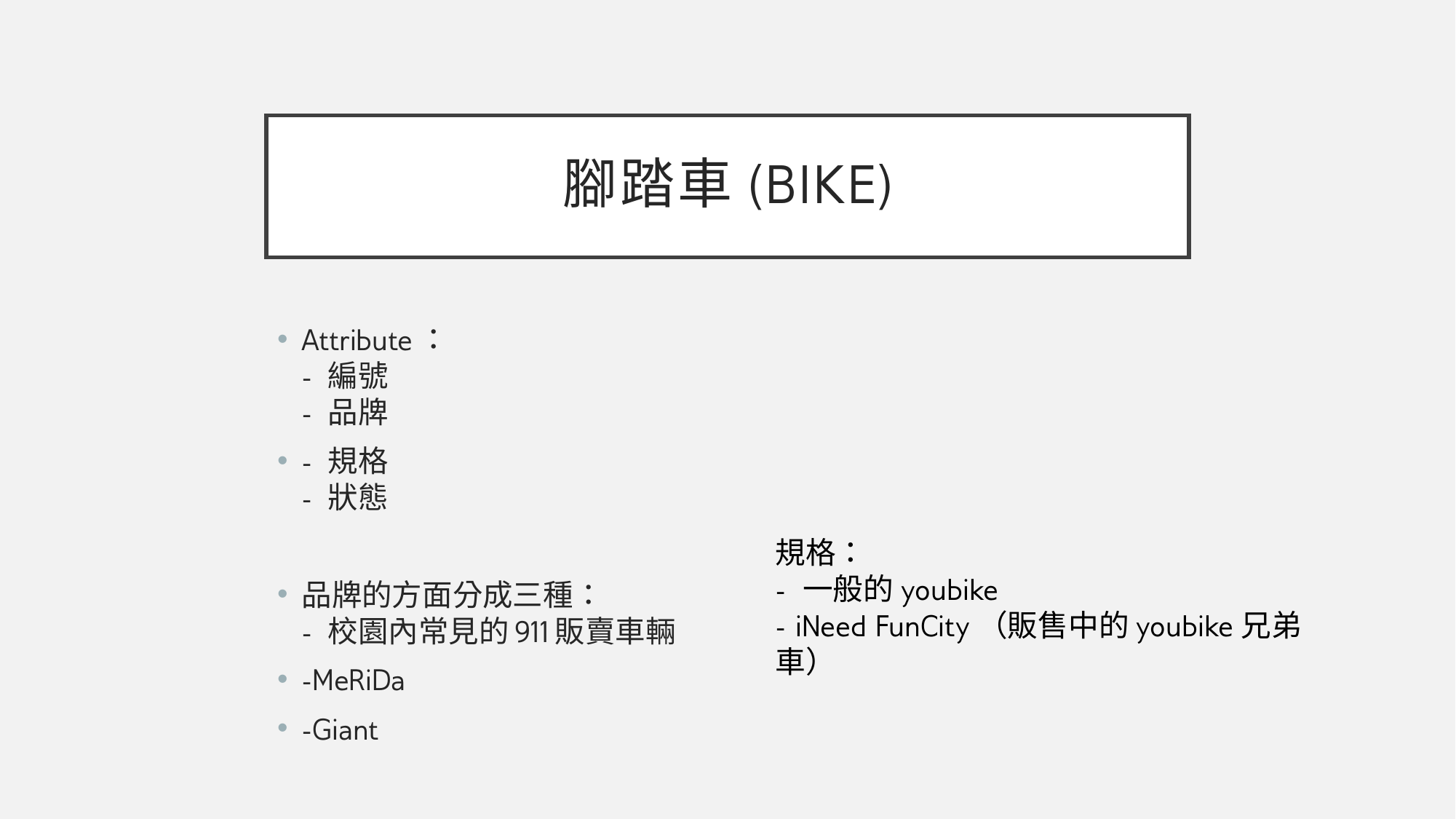

# 腳踏車(bike)
Attribute：
- 編號
- 品牌
- 規格
- 狀態

品牌的方面分成三種：
- 校園內常見的911販賣車輛
-MeRiDa
-Giant

規格：
- 一般的youbike
- iNeed FunCity（販售中的youbike兄弟車）